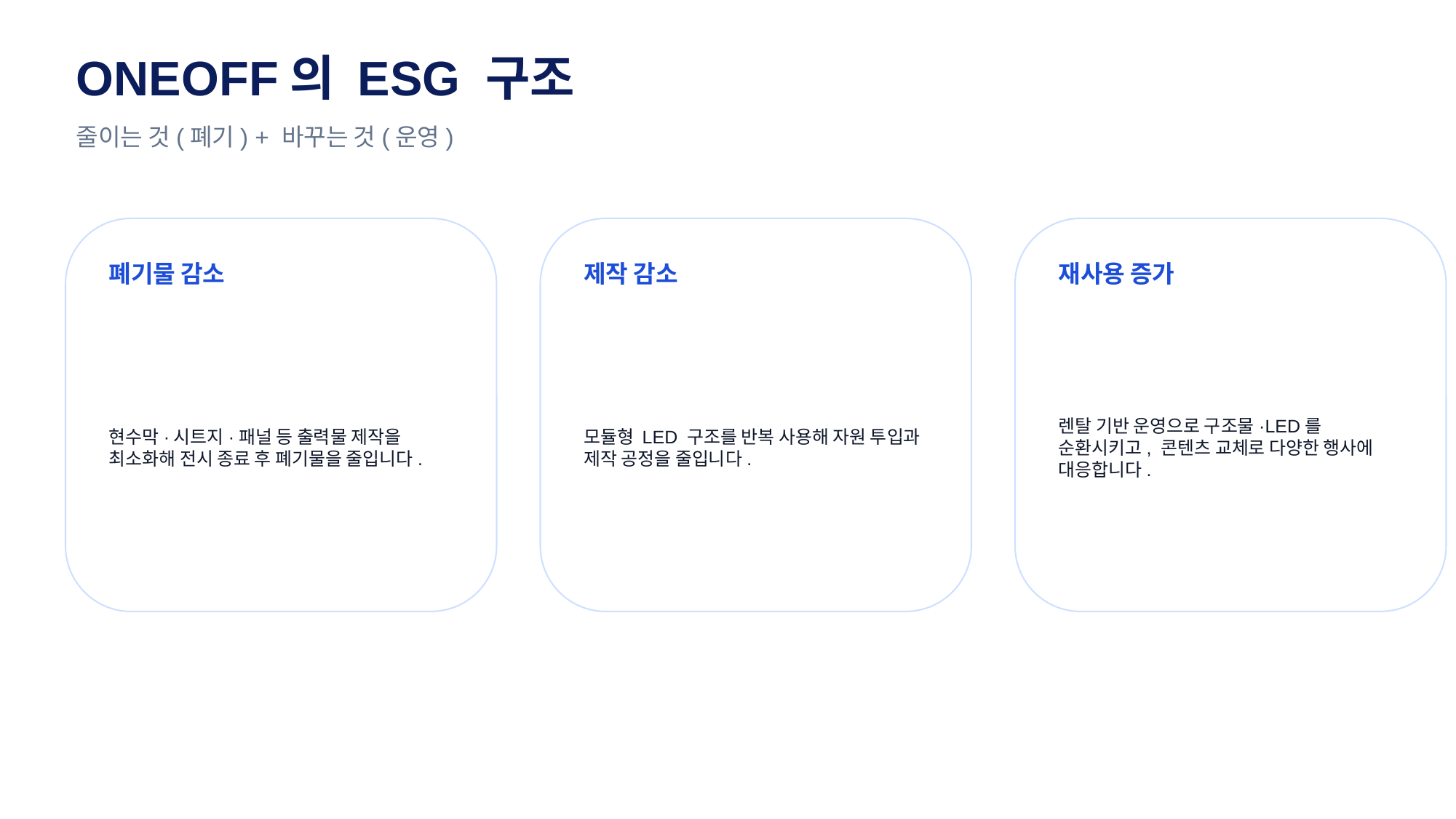

ONEOFF의 ESG 구조
줄이는 것(폐기) + 바꾸는 것(운영)

폐기물 감소
제작 감소
재사용 증가
현수막·시트지·패널 등 출력물 제작을 최소화해 전시 종료 후 폐기물을 줄입니다.
모듈형 LED 구조를 반복 사용해 자원 투입과 제작 공정을 줄입니다.
렌탈 기반 운영으로 구조물·LED를 순환시키고, 콘텐츠 교체로 다양한 행사에 대응합니다.